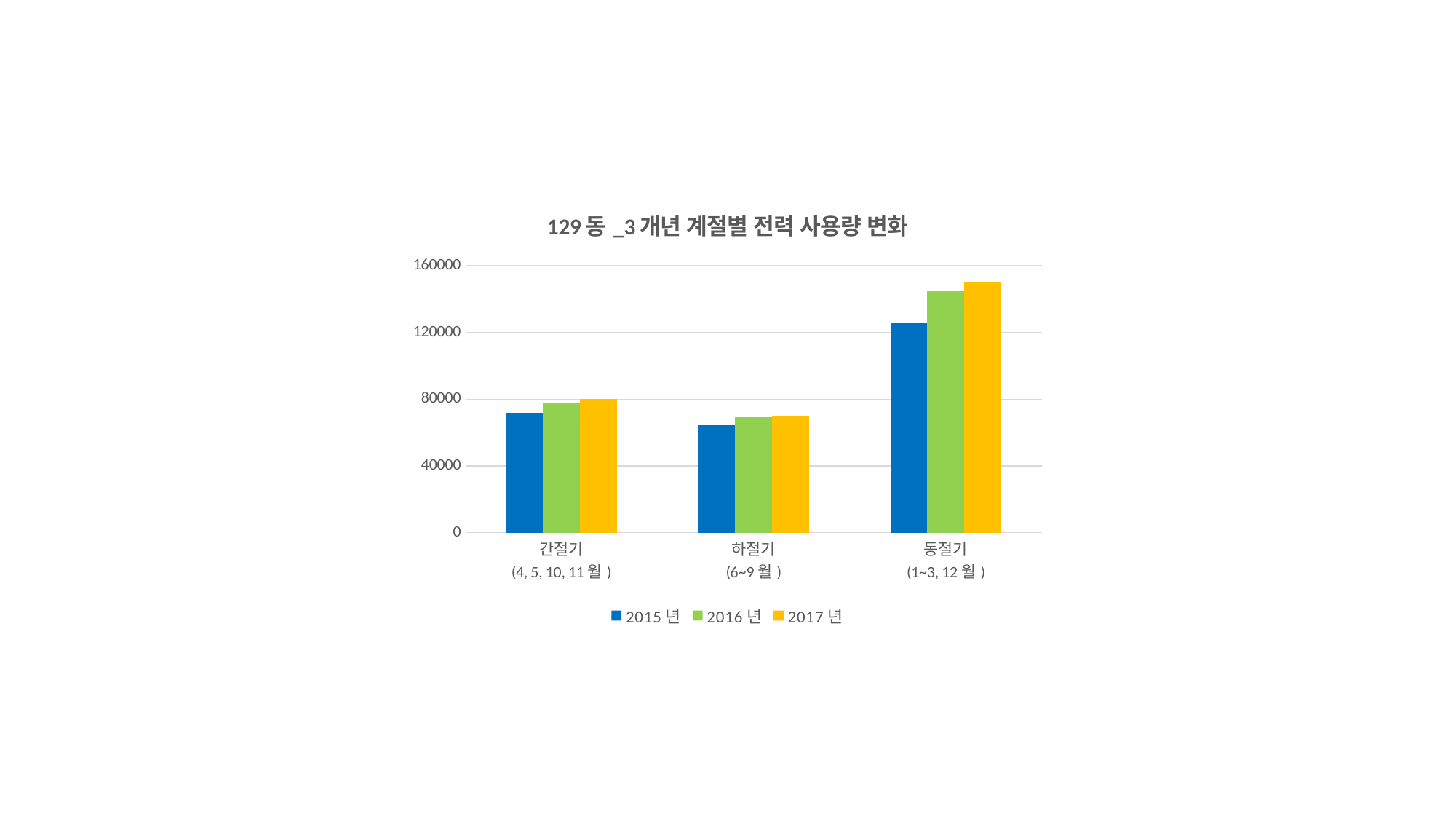

### Chart: 129동_3개년 계절별 전력 사용량 변화

| Category | 2015년 | 2016년 | 2017년 |
|---|---|---|---|
| 간절기
(4, 5, 10, 11월) | 72027.8349348199 | 77924.34879764 | 80000.0295605813 |
| 하절기
(6~9월) | 64650.7728202 | 69176.7657017 | 69528.882878832 |
| 동절기
(1~3, 12월) | 126049.0323019 | 144940.861644929 | 150016.611040772 |